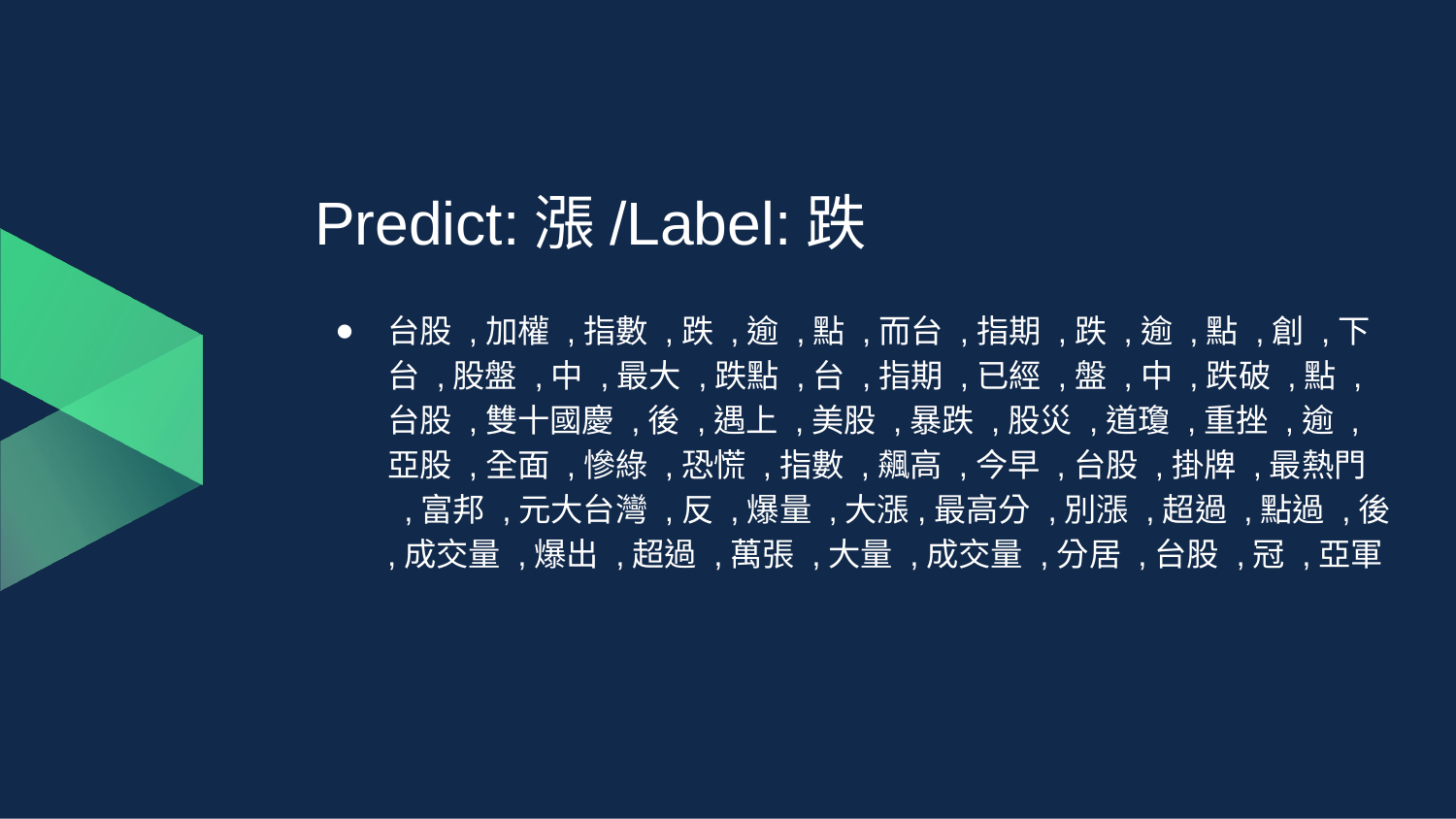

# Predict:漲/Label:跌
台股 ,加權 ,指數 ,跌 ,逾 ,點 ,而台 ,指期 ,跌 ,逾 ,點 ,創 ,下台 ,股盤 ,中 ,最大 ,跌點 ,台 ,指期 ,已經 ,盤 ,中 ,跌破 ,點 ,台股 ,雙十國慶 ,後 ,遇上 ,美股 ,暴跌 ,股災 ,道瓊 ,重挫 ,逾 ,亞股 ,全面 ,慘綠 ,恐慌 ,指數 ,飆高 ,今早 ,台股 ,掛牌 ,最熱門 ,富邦 ,元大台灣 ,反 ,爆量 ,大漲,最高分 ,別漲 ,超過 ,點過 ,後 ,成交量 ,爆出 ,超過 ,萬張 ,大量 ,成交量 ,分居 ,台股 ,冠 ,亞軍